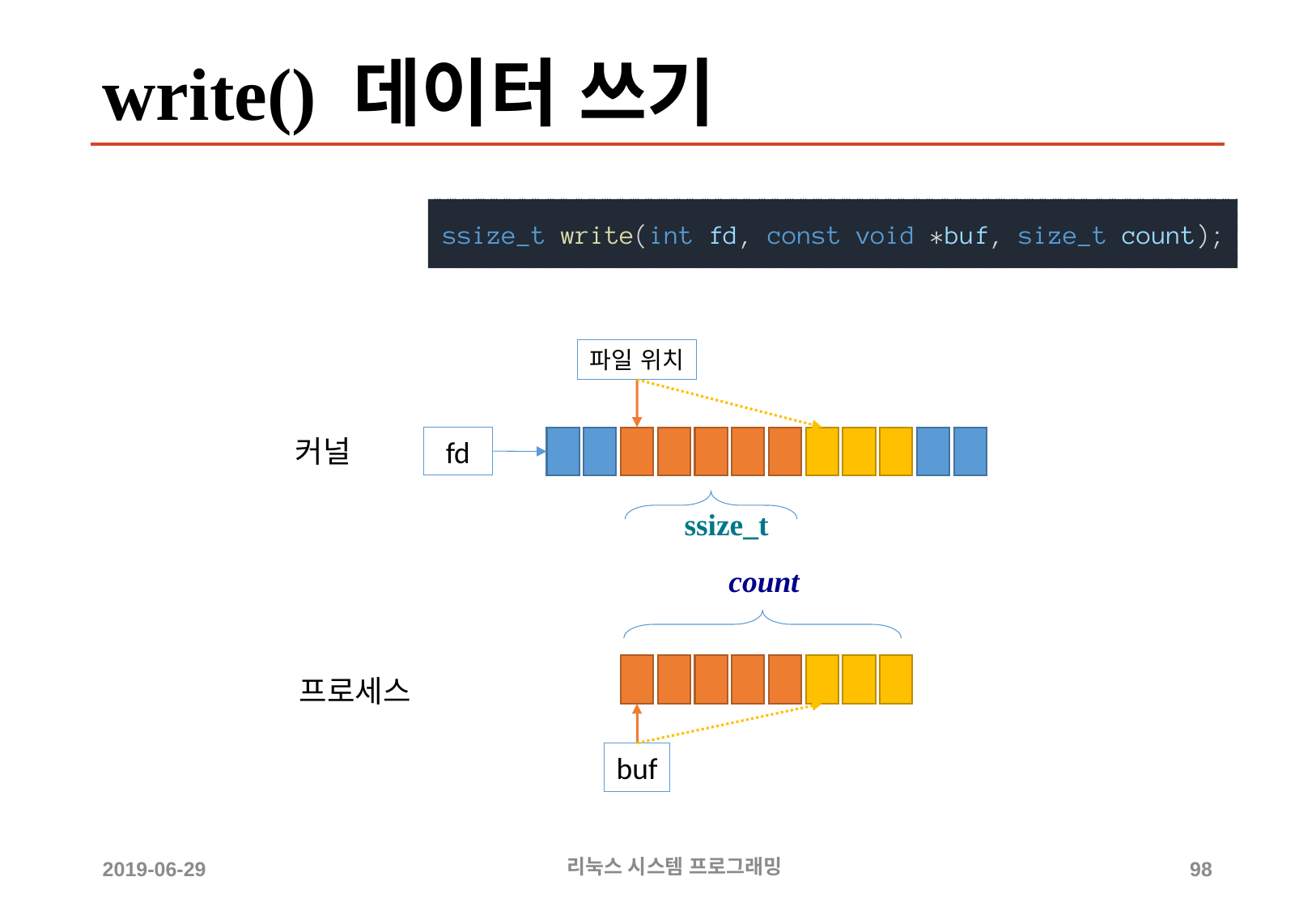

# write() 데이터 쓰기
ssize_t write(int fd, const void *buf, size_t count);
파일 위치

커널
fd

ssize_t
count

프로세스
buf
2019-06-29
리눅스 시스템 프로그래밍
98